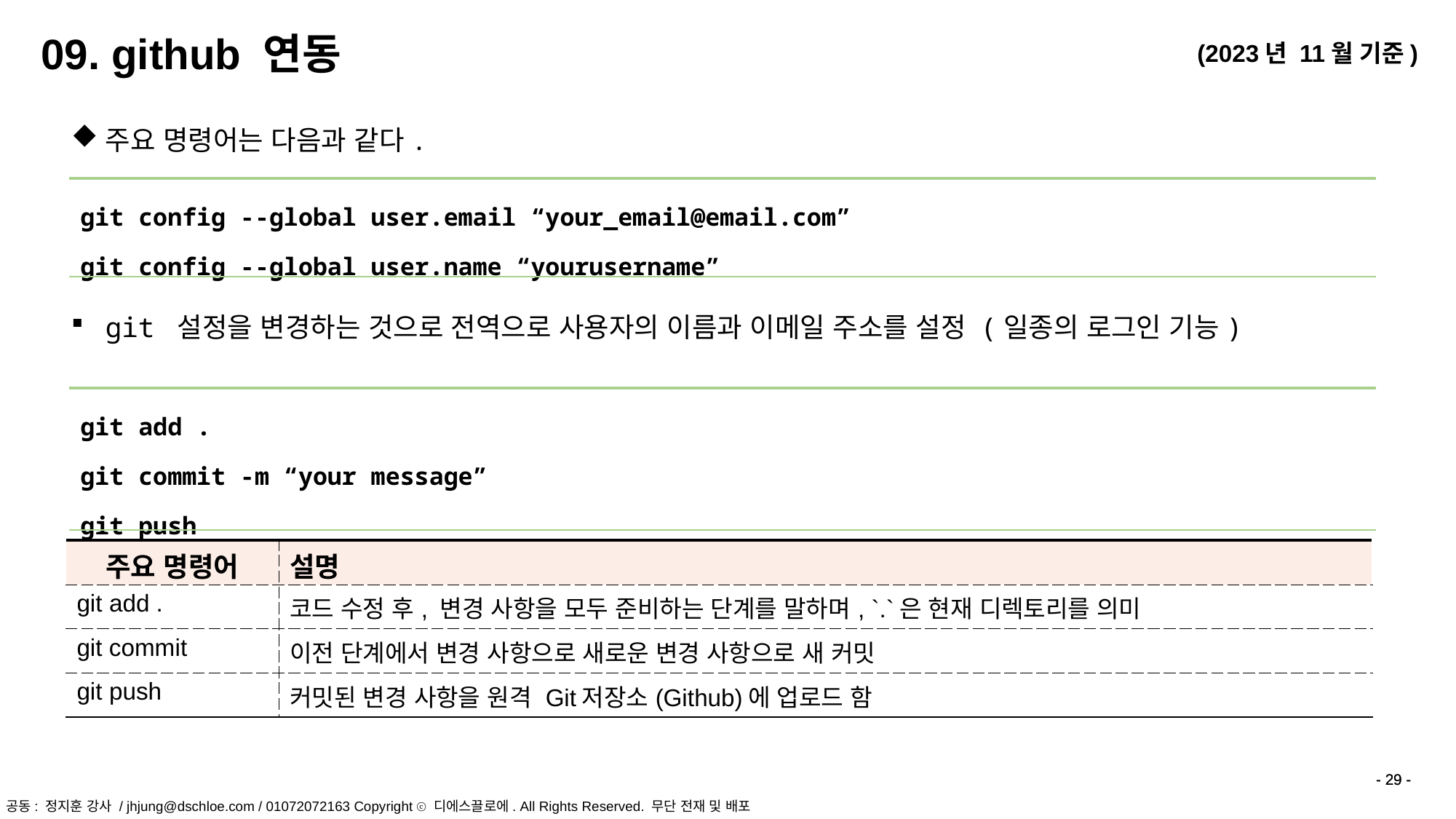

09. github 연동
주요 명령어는 다음과 같다.
| git config --global user.email “your\_email@email.com” git config --global user.name “yourusername” |
| --- |
git 설정을 변경하는 것으로 전역으로 사용자의 이름과 이메일 주소를 설정 (일종의 로그인 기능)
| git add . git commit -m “your message” git push |
| --- |
| 주요 명령어 | 설명 |
| --- | --- |
| git add . | 코드 수정 후, 변경 사항을 모두 준비하는 단계를 말하며, `.`은 현재 디렉토리를 의미 |
| git commit | 이전 단계에서 변경 사항으로 새로운 변경 사항으로 새 커밋 |
| git push | 커밋된 변경 사항을 원격 Git저장소(Github)에 업로드 함 |
- 29 -